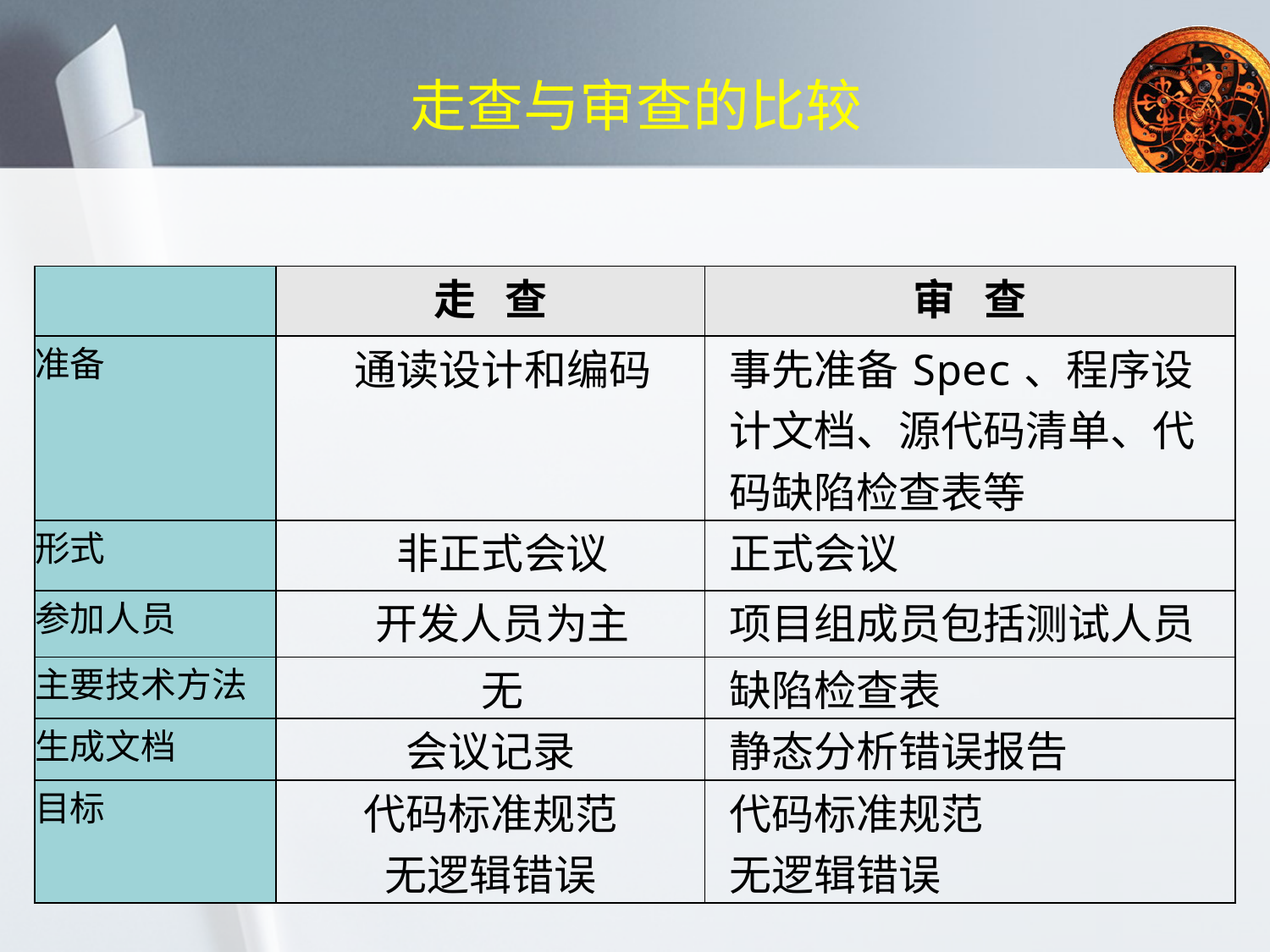

# 走查与审查的比较
|  | 走 查 | 审 查 |
| --- | --- | --- |
| 准备 | 通读设计和编码 | 事先准备Spec、程序设计文档、源代码清单、代码缺陷检查表等 |
| 形式 | 非正式会议 | 正式会议 |
| 参加人员 | 开发人员为主 | 项目组成员包括测试人员 |
| 主要技术方法 | 无 | 缺陷检查表 |
| 生成文档 | 会议记录 | 静态分析错误报告 |
| 目标 | 代码标准规范 无逻辑错误 | 代码标准规范 无逻辑错误 |